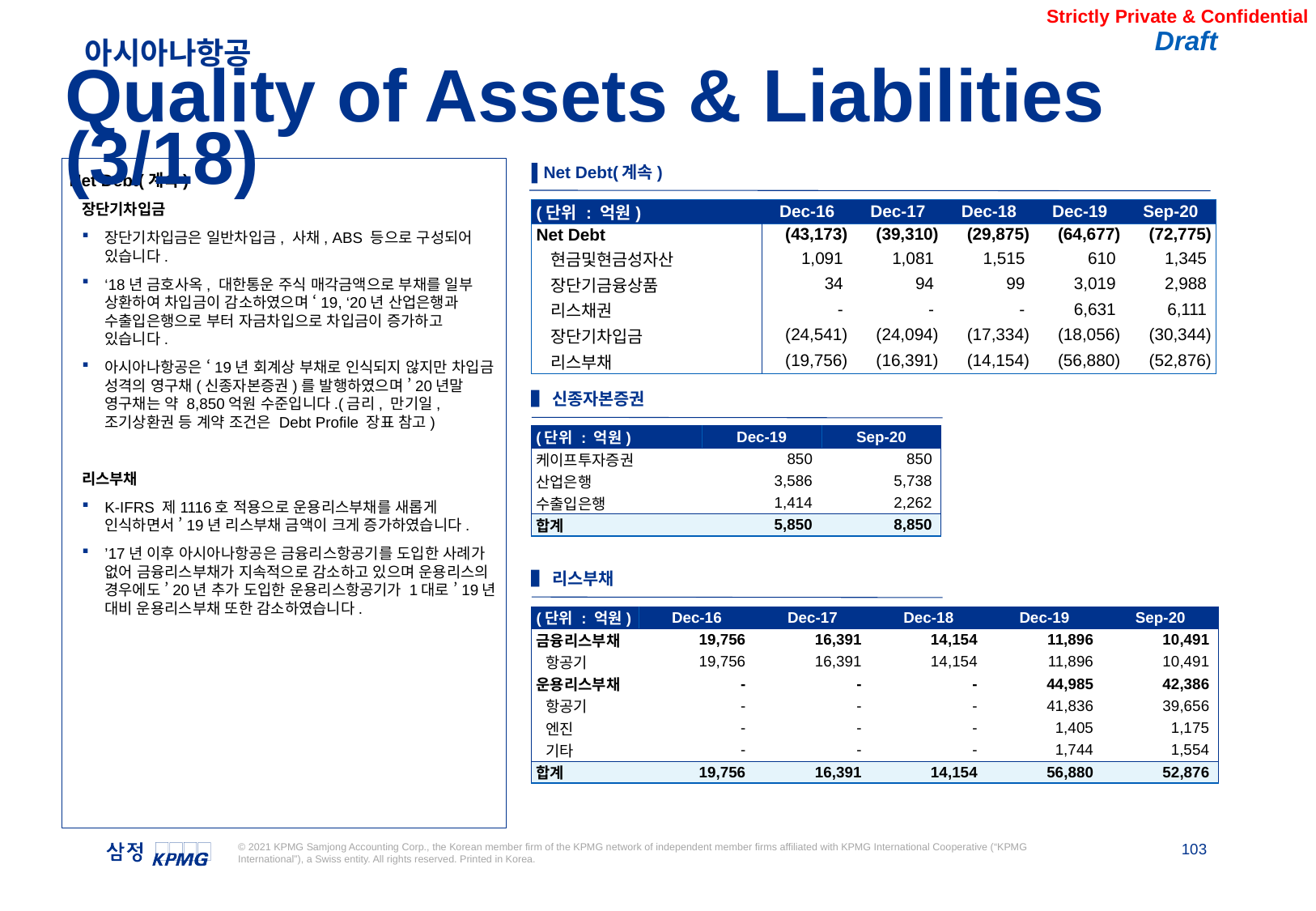

아시아나항공
Quality of Assets & Liabilities (3/18)
▌Net Debt(계속)
Net Debt(계속)
장단기차입금
장단기차입금은 일반차입금, 사채, ABS 등으로 구성되어 있습니다.
‘18년 금호사옥, 대한통운 주식 매각금액으로 부채를 일부 상환하여 차입금이 감소하였으며 ‘19, ‘20년 산업은행과 수출입은행으로 부터 자금차입으로 차입금이 증가하고 있습니다.
아시아나항공은 ‘19년 회계상 부채로 인식되지 않지만 차입금 성격의 영구채(신종자본증권)를 발행하였으며 ’20년말 영구채는 약 8,850억원 수준입니다.(금리, 만기일, 조기상환권 등 계약 조건은 Debt Profile 장표 참고)

리스부채
K-IFRS 제1116호 적용으로 운용리스부채를 새롭게 인식하면서 ’19년 리스부채 금액이 크게 증가하였습니다.
’17년 이후 아시아나항공은 금융리스항공기를 도입한 사례가 없어 금융리스부채가 지속적으로 감소하고 있으며 운용리스의 경우에도 ’20년 추가 도입한 운용리스항공기가 1대로 ’19년 대비 운용리스부채 또한 감소하였습니다.

| (단위 : 억원) | Dec-16 | Dec-17 | Dec-18 | Dec-19 | Sep-20 |
| --- | --- | --- | --- | --- | --- |
| Net Debt | (43,173) | (39,310) | (29,875) | (64,677) | (72,775) |
| 현금및현금성자산 | 1,091 | 1,081 | 1,515 | 610 | 1,345 |
| 장단기금융상품 | 34 | 94 | 99 | 3,019 | 2,988 |
| 리스채권 | - | - | - | 6,631 | 6,111 |
| 장단기차입금 | (24,541) | (24,094) | (17,334) | (18,056) | (30,344) |
| 리스부채 | (19,756) | (16,391) | (14,154) | (56,880) | (52,876) |
▌신종자본증권

| (단위 : 억원) | Dec-19 | Sep-20 |
| --- | --- | --- |
| 케이프투자증권 | 850 | 850 |
| 산업은행 | 3,586 | 5,738 |
| 수출입은행 | 1,414 | 2,262 |
| 합계 | 5,850 | 8,850 |
▌리스부채

| (단위 : 억원) | Dec-16 | Dec-17 | Dec-18 | Dec-19 | Sep-20 |
| --- | --- | --- | --- | --- | --- |
| 금융리스부채 | 19,756 | 16,391 | 14,154 | 11,896 | 10,491 |
| 항공기 | 19,756 | 16,391 | 14,154 | 11,896 | 10,491 |
| 운용리스부채 | - | - | - | 44,985 | 42,386 |
| 항공기 | - | - | - | 41,836 | 39,656 |
| 엔진 | - | - | - | 1,405 | 1,175 |
| 기타 | - | - | - | 1,744 | 1,554 |
| 합계 | 19,756 | 16,391 | 14,154 | 56,880 | 52,876 |